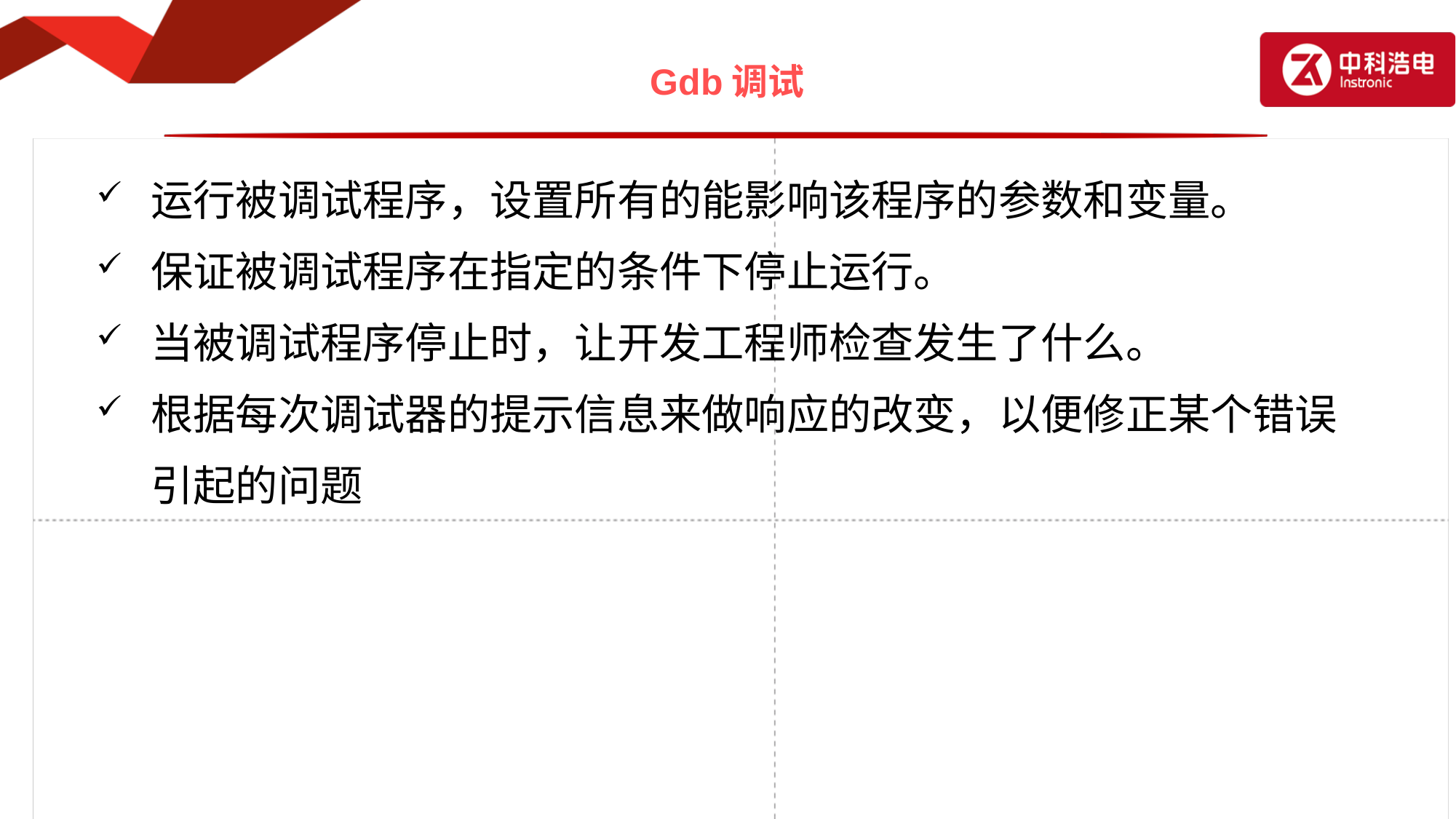

# Gdb调试
运行被调试程序，设置所有的能影响该程序的参数和变量。
保证被调试程序在指定的条件下停止运行。
当被调试程序停止时，让开发工程师检查发生了什么。
根据每次调试器的提示信息来做响应的改变，以便修正某个错误引起的问题